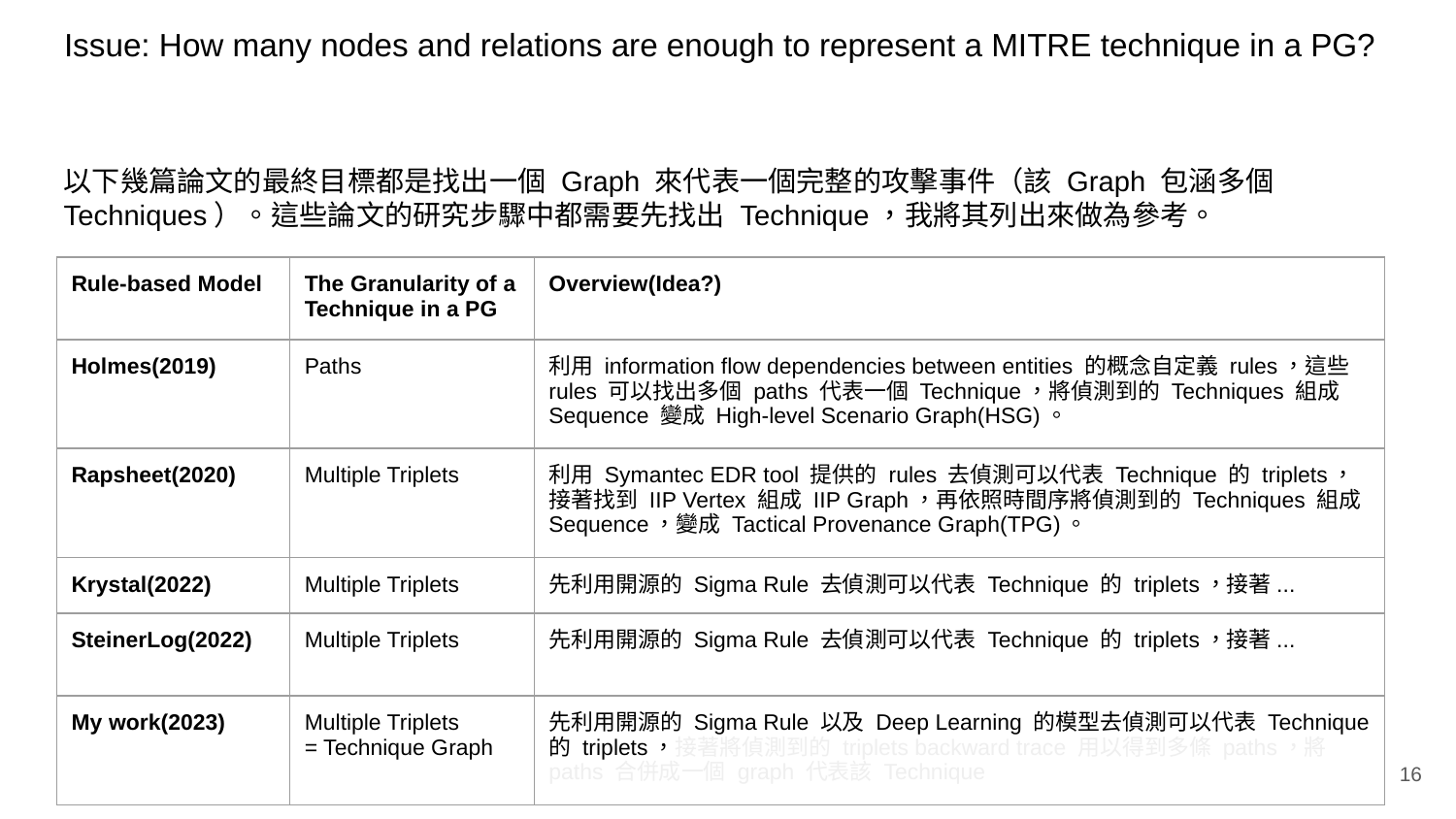

# Issue: How many nodes and relations are enough to represent a MITRE technique in a PG?
以下幾篇論文的最終目標都是找出一個 Graph 來代表一個完整的攻擊事件（該 Graph 包涵多個 Techniques）。這些論文的研究步驟中都需要先找出 Technique，我將其列出來做為參考。
| Rule-based Model | The Granularity of a Technique in a PG | Overview(Idea?) |
| --- | --- | --- |
| Holmes(2019) | Paths | 利用 information flow dependencies between entities 的概念自定義 rules，這些 rules 可以找出多個 paths 代表一個 Technique，將偵測到的 Techniques 組成 Sequence 變成 High-level Scenario Graph(HSG)。 |
| Rapsheet(2020) | Multiple Triplets | 利用 Symantec EDR tool 提供的 rules 去偵測可以代表 Technique 的 triplets，接著找到 IIP Vertex 組成 IIP Graph，再依照時間序將偵測到的 Techniques 組成 Sequence，變成 Tactical Provenance Graph(TPG)。 |
| Krystal(2022) | Multiple Triplets | 先利用開源的 Sigma Rule 去偵測可以代表 Technique 的 triplets，接著... |
| SteinerLog(2022) | Multiple Triplets | 先利用開源的 Sigma Rule 去偵測可以代表 Technique 的 triplets，接著... |
| My work(2023) | Multiple Triplets = Technique Graph | 先利用開源的 Sigma Rule 以及 Deep Learning 的模型去偵測可以代表 Technique 的 triplets，接著將偵測到的 triplets backward trace 用以得到多條 paths，將 paths 合併成一個 graph 代表該 Technique |
16